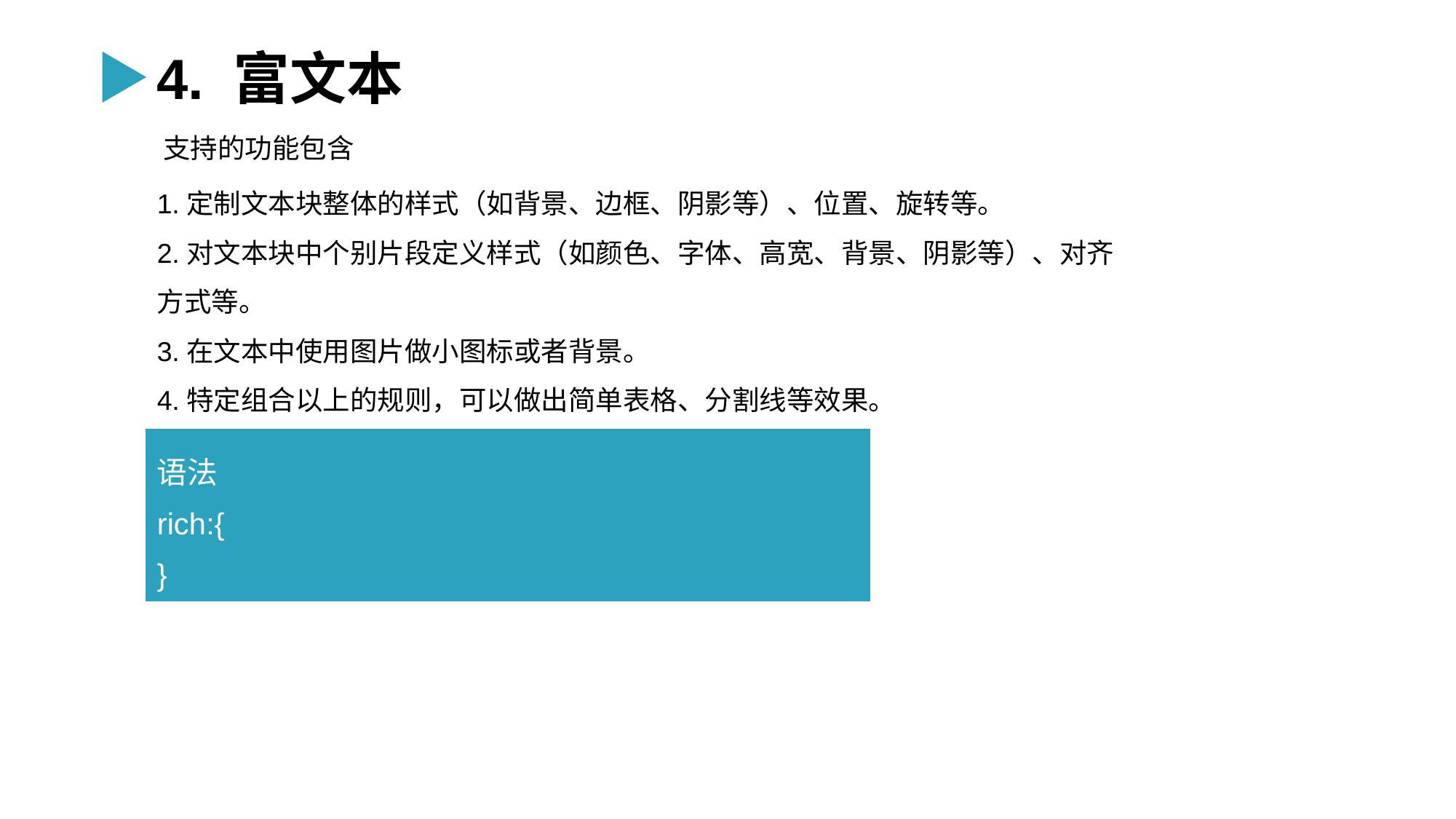

4. 富文本

支持的功能包含
1.定制文本块整体的样式（如背景、边框、阴影等）、位置、旋转等。
2.对文本块中个别片段定义样式（如颜色、字体、高宽、背景、阴影等）、对齐方式等。
3.在文本中使用图片做小图标或者背景。
4.特定组合以上的规则，可以做出简单表格、分割线等效果。

语法
rich:{
}